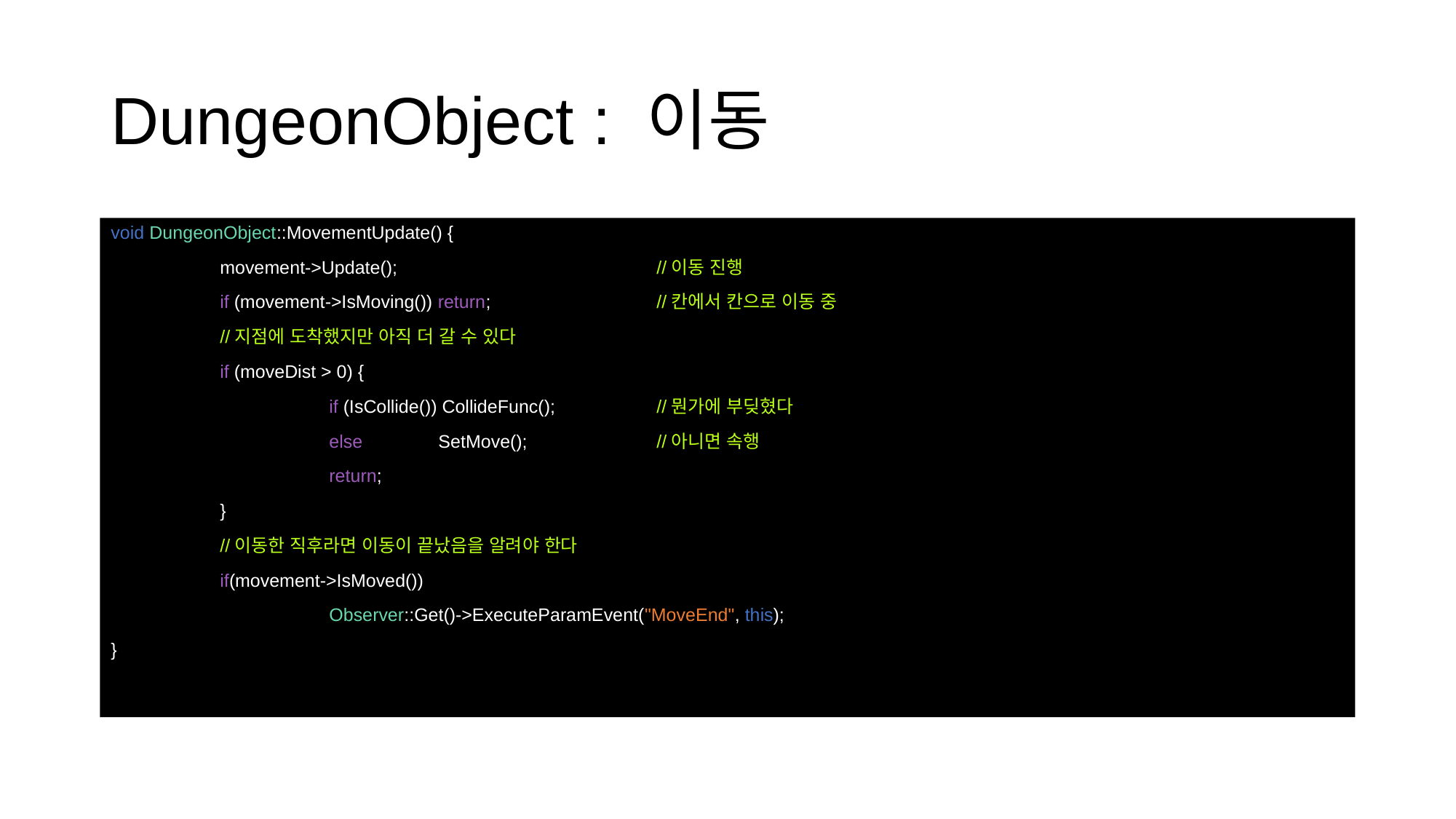

# DungeonObject : 이동
void DungeonObject::MovementUpdate() {
	movement->Update();			//이동 진행
	if (movement->IsMoving()) return;		//칸에서 칸으로 이동 중
	//지점에 도착했지만 아직 더 갈 수 있다
	if (moveDist > 0) {
		if (IsCollide()) CollideFunc();	//뭔가에 부딪혔다
		else	SetMove();		//아니면 속행
		return;
	}
	//이동한 직후라면 이동이 끝났음을 알려야 한다
	if(movement->IsMoved())
		Observer::Get()->ExecuteParamEvent("MoveEnd", this);
}